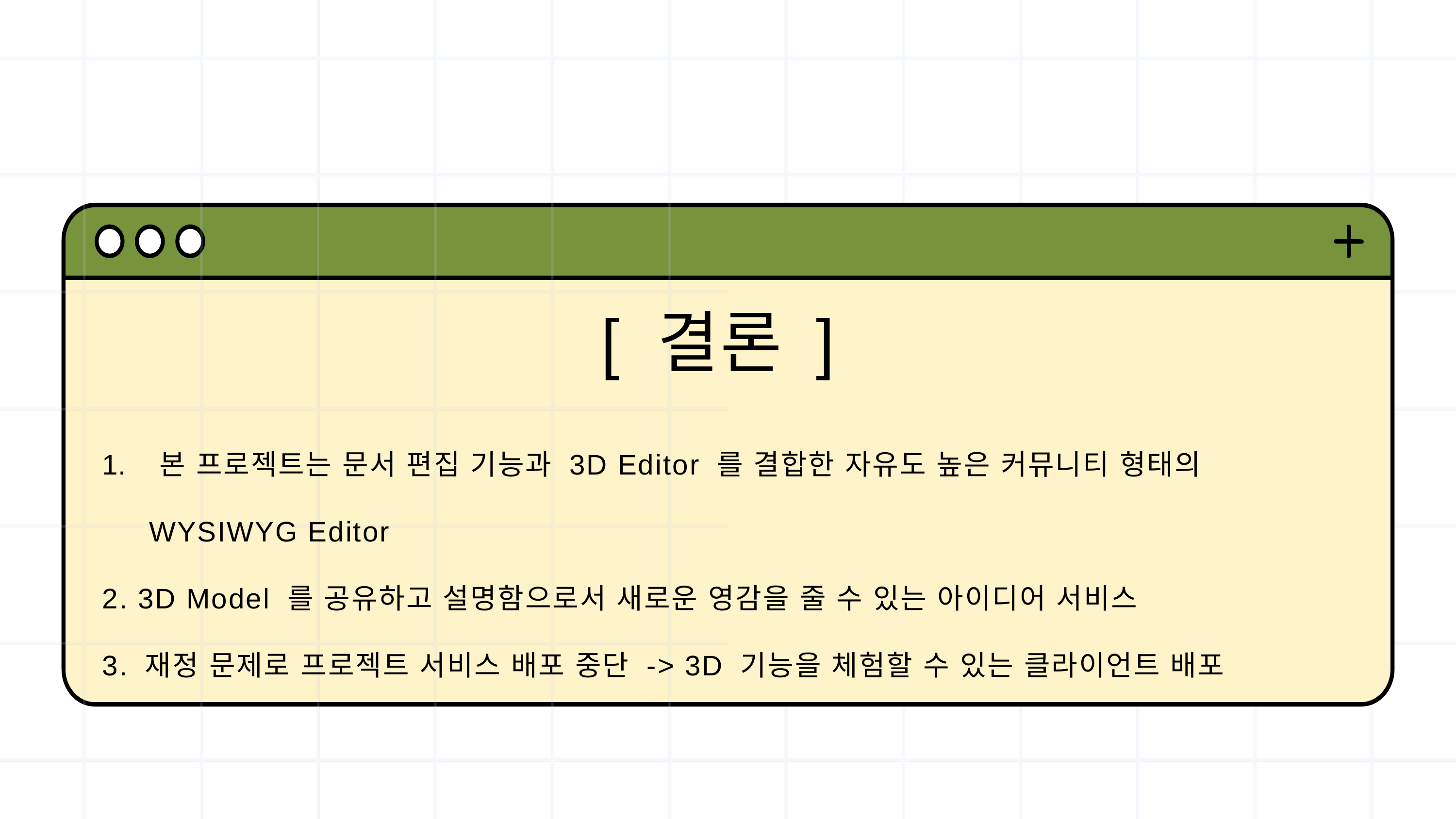

[ 결론 ]
 본 프로젝트는 문서 편집 기능과 3D Editor 를 결합한 자유도 높은 커뮤니티 형태의
     WYSIWYG Editor
2. 3D Model 를 공유하고 설명함으로서 새로운 영감을 줄 수 있는 아이디어 서비스
3. 재정 문제로 프로젝트 서비스 배포 중단 -> 3D 기능을 체험할 수 있는 클라이언트 배포